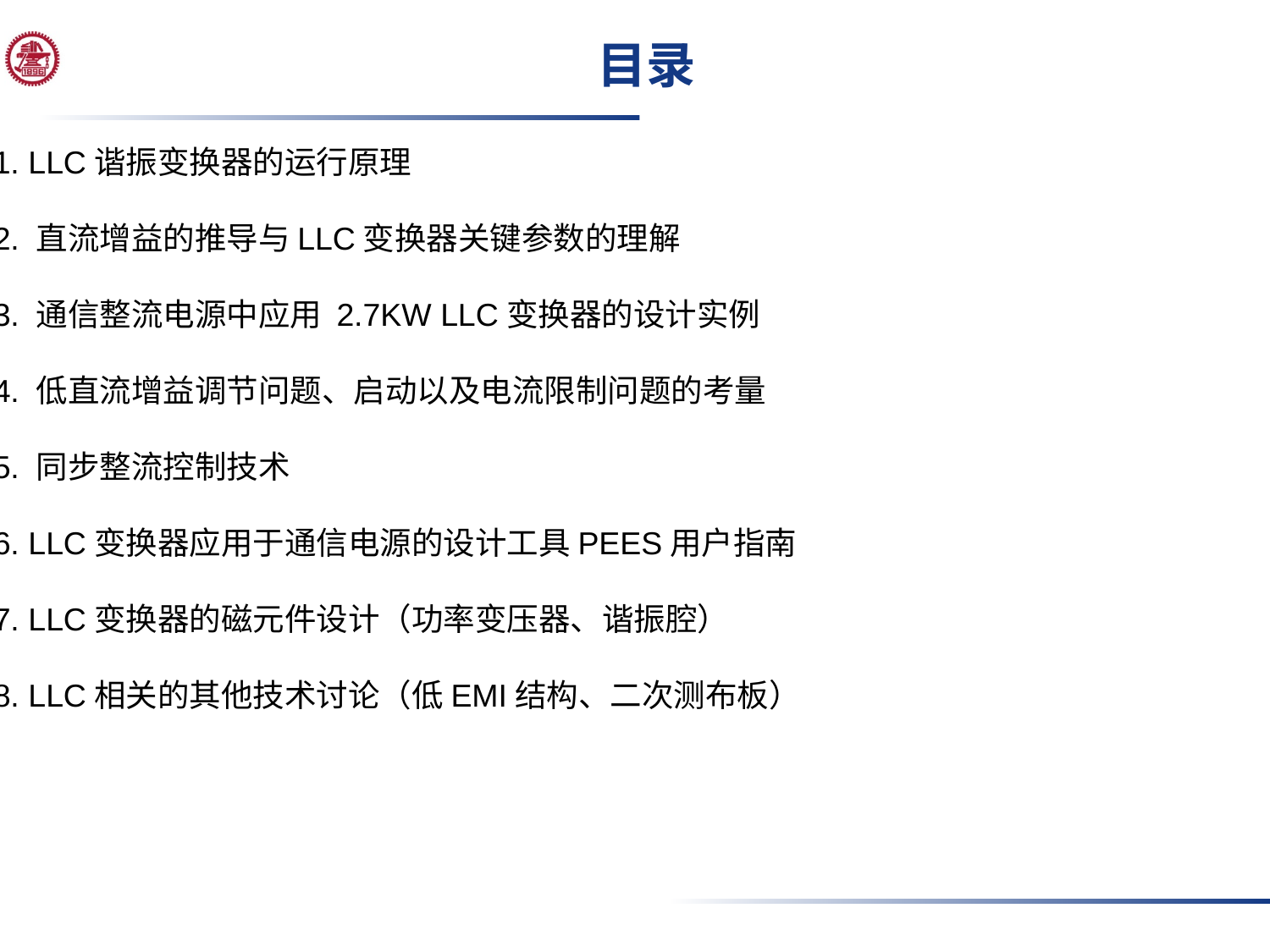

# 目录
1. LLC谐振变换器的运行原理

2. 直流增益的推导与LLC变换器关键参数的理解

3. 通信整流电源中应用 2.7KW LLC变换器的设计实例

4. 低直流增益调节问题、启动以及电流限制问题的考量

5. 同步整流控制技术

6. LLC变换器应用于通信电源的设计工具PEES用户指南

7. LLC变换器的磁元件设计（功率变压器、谐振腔）

8. LLC相关的其他技术讨论（低EMI结构、二次测布板）